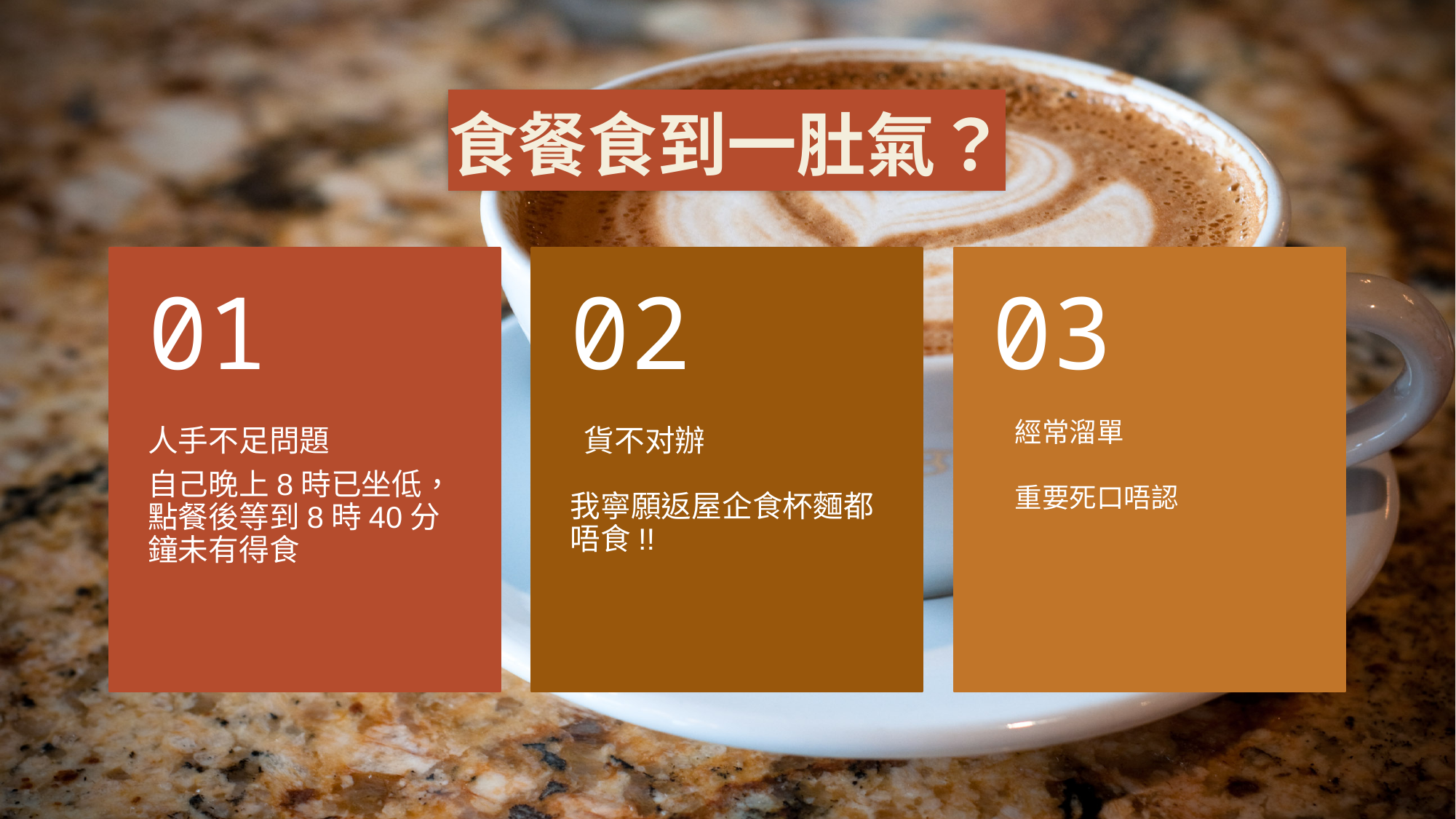

# 食餐食到一肚氣？
人手不足問題
自己晚上8時已坐低，點餐後等到8時40分鐘未有得食
01
 貨不对辦
我寧願返屋企食杯麵都唔食!!
02

03
經常溜單

重要死口唔認